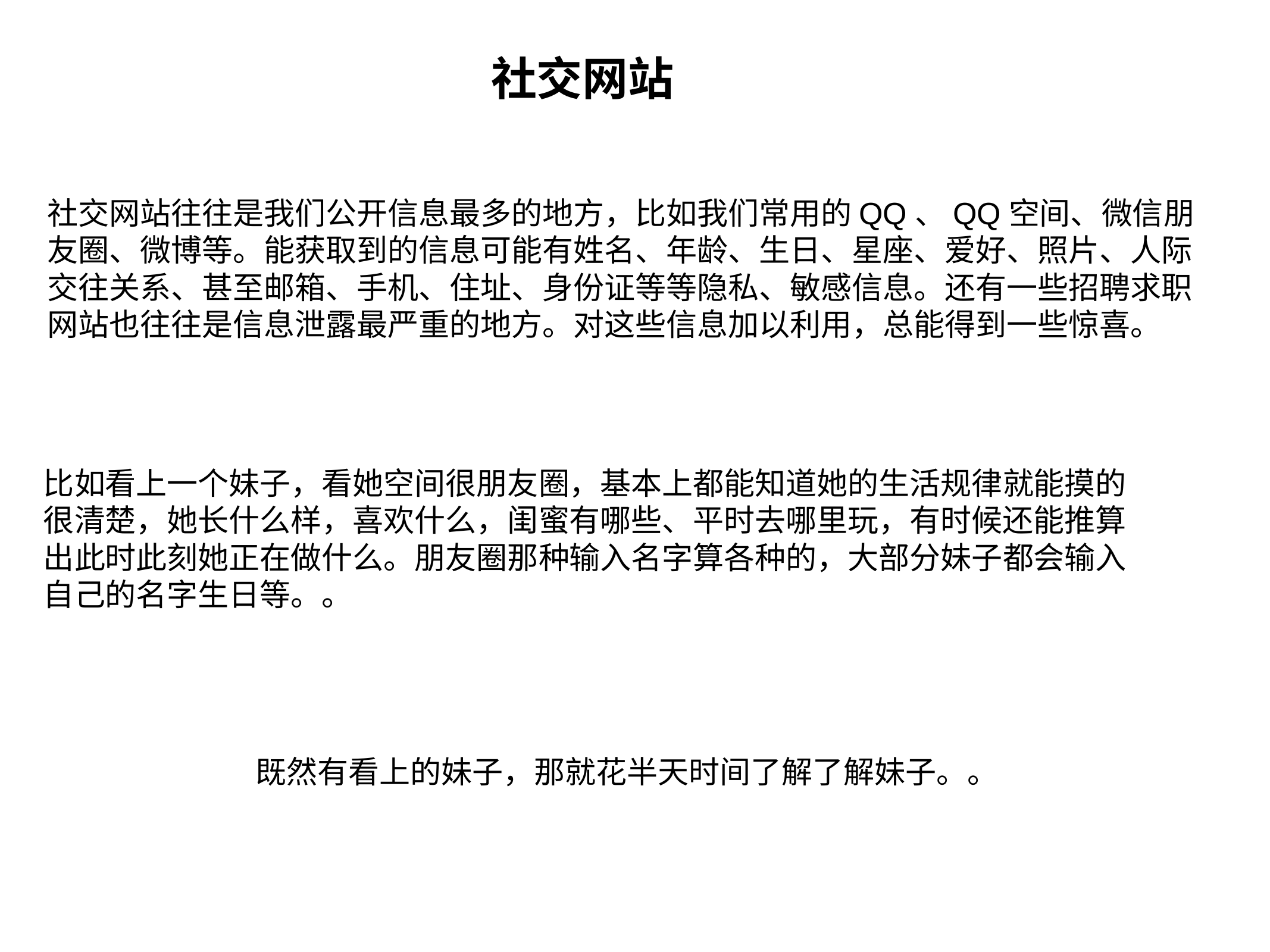

社交网站
社交网站往往是我们公开信息最多的地方，比如我们常用的QQ、QQ空间、微信朋友圈、微博等。能获取到的信息可能有姓名、年龄、生日、星座、爱好、照片、人际交往关系、甚至邮箱、手机、住址、身份证等等隐私、敏感信息。还有一些招聘求职网站也往往是信息泄露最严重的地方。对这些信息加以利用，总能得到一些惊喜。
比如看上一个妹子，看她空间很朋友圈，基本上都能知道她的生活规律就能摸的很清楚，她长什么样，喜欢什么，闺蜜有哪些、平时去哪里玩，有时候还能推算出此时此刻她正在做什么。朋友圈那种输入名字算各种的，大部分妹子都会输入自己的名字生日等。。
既然有看上的妹子，那就花半天时间了解了解妹子。。